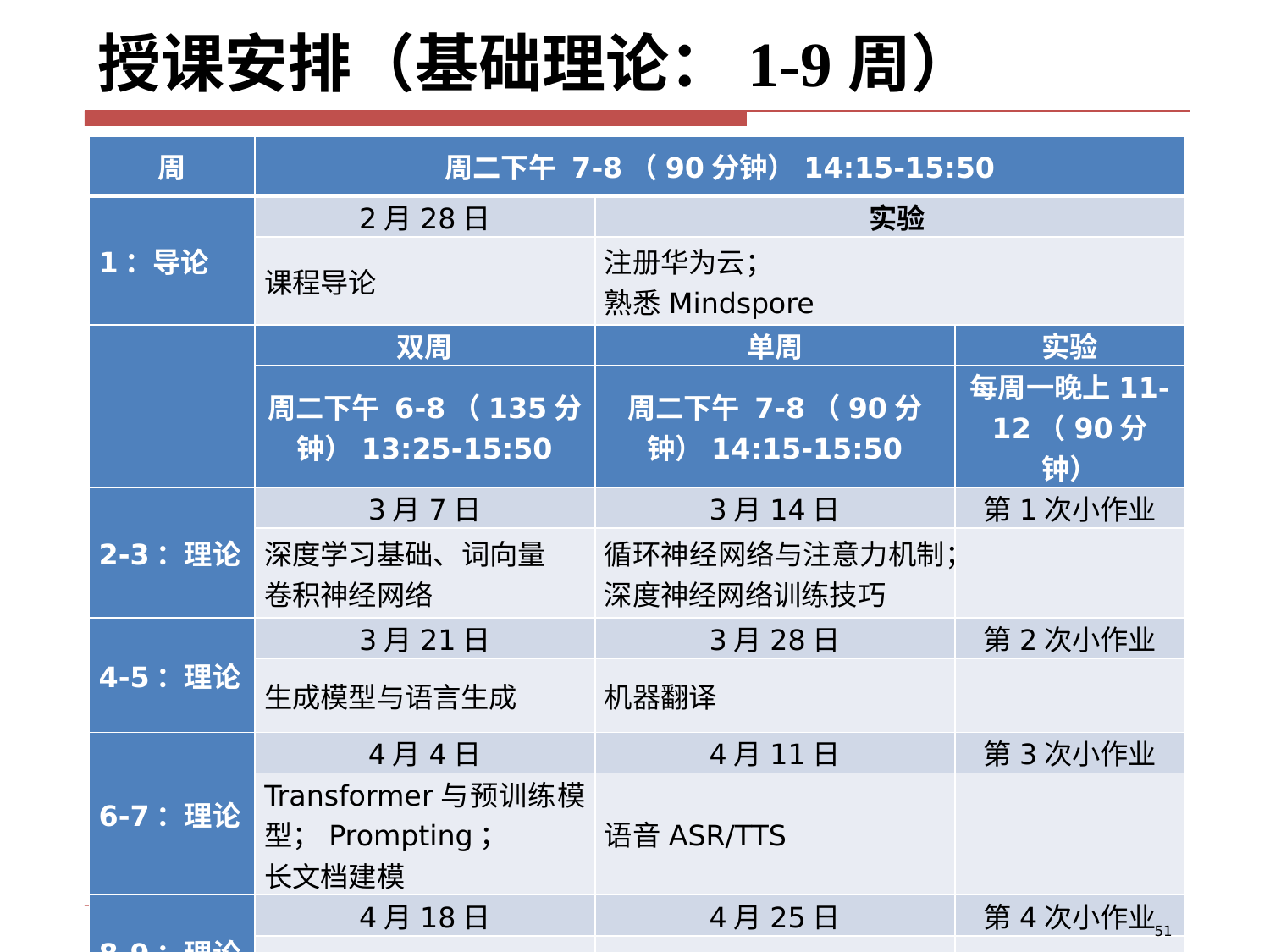

# 授课安排（基础理论：1-9周）
| 周 | 周二下午 7-8（90分钟）14:15-15:50 |  |  |
| --- | --- | --- | --- |
| 1：导论 | 2月28日 | 实验 |  |
|  | 课程导论 | 注册华为云； 熟悉Mindspore |  |
|  | 双周 | 单周 | 实验 |
|  | 周二下午 6-8（135分钟）13:25-15:50 | 周二下午 7-8（90分钟）14:15-15:50 | 每周一晚上11-12（90分钟） |
| 2-3：理论 | 3月7日 | 3月14日 | 第1次小作业 |
|  | 深度学习基础、词向量 卷积神经网络 | 循环神经网络与注意力机制； 深度神经网络训练技巧 |  |
| 4-5：理论 | 3月21日 | 3月28日 | 第2次小作业 |
|  | 生成模型与语言生成 | 机器翻译 |  |
| 6-7：理论 | 4月4日 | 4月11日 | 第3次小作业 |
|  | Transformer与预训练模型；Prompting； 长文档建模 | 语音ASR/TTS |  |
| 8-9：理论 | 4月18日 | 4月25日 | 第4次小作业 |
|  | 图神经网络 | 强化学习 |  |

51